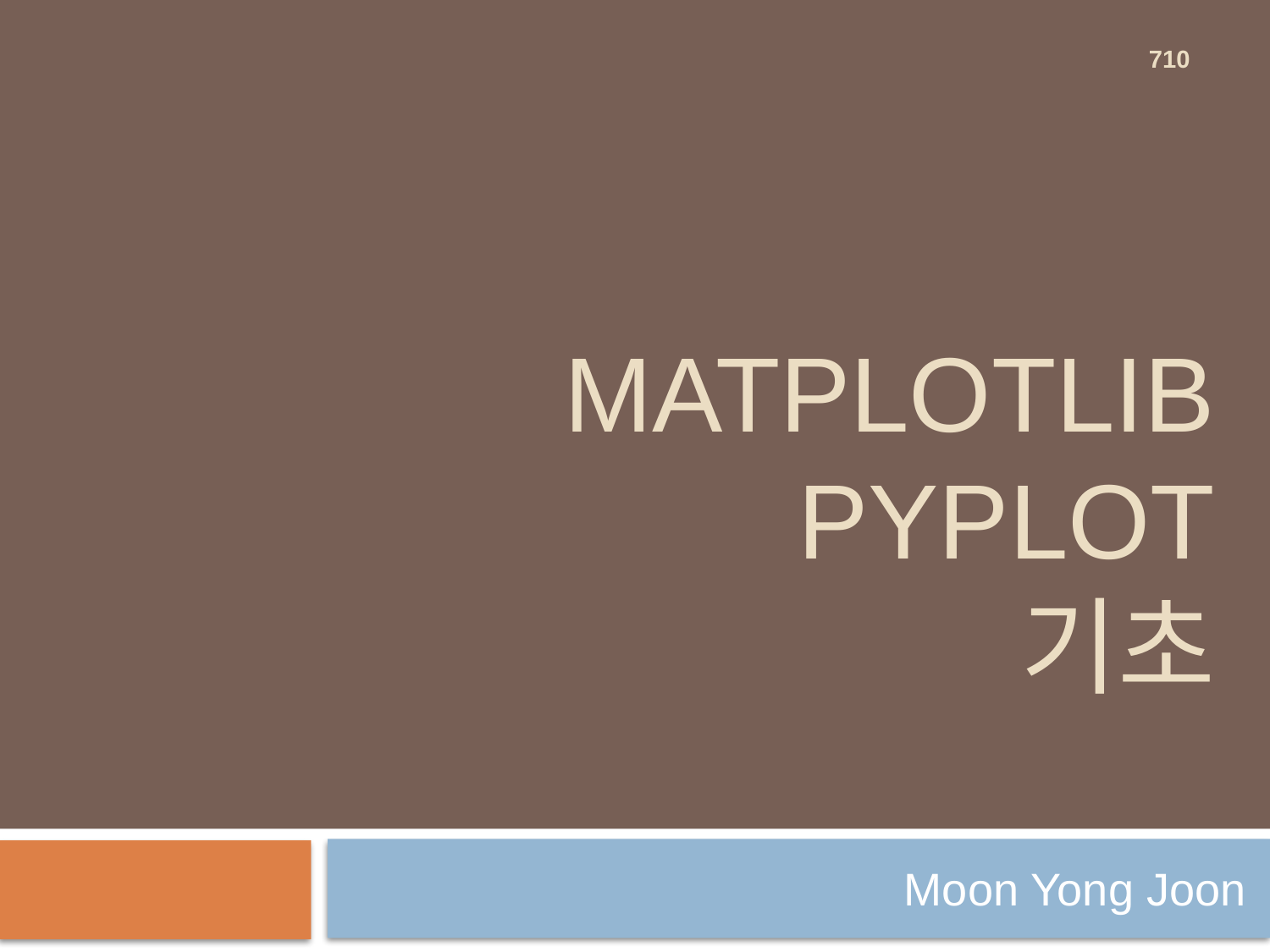

710
# MatPLOTLIB pyplot 기초
Moon Yong Joon